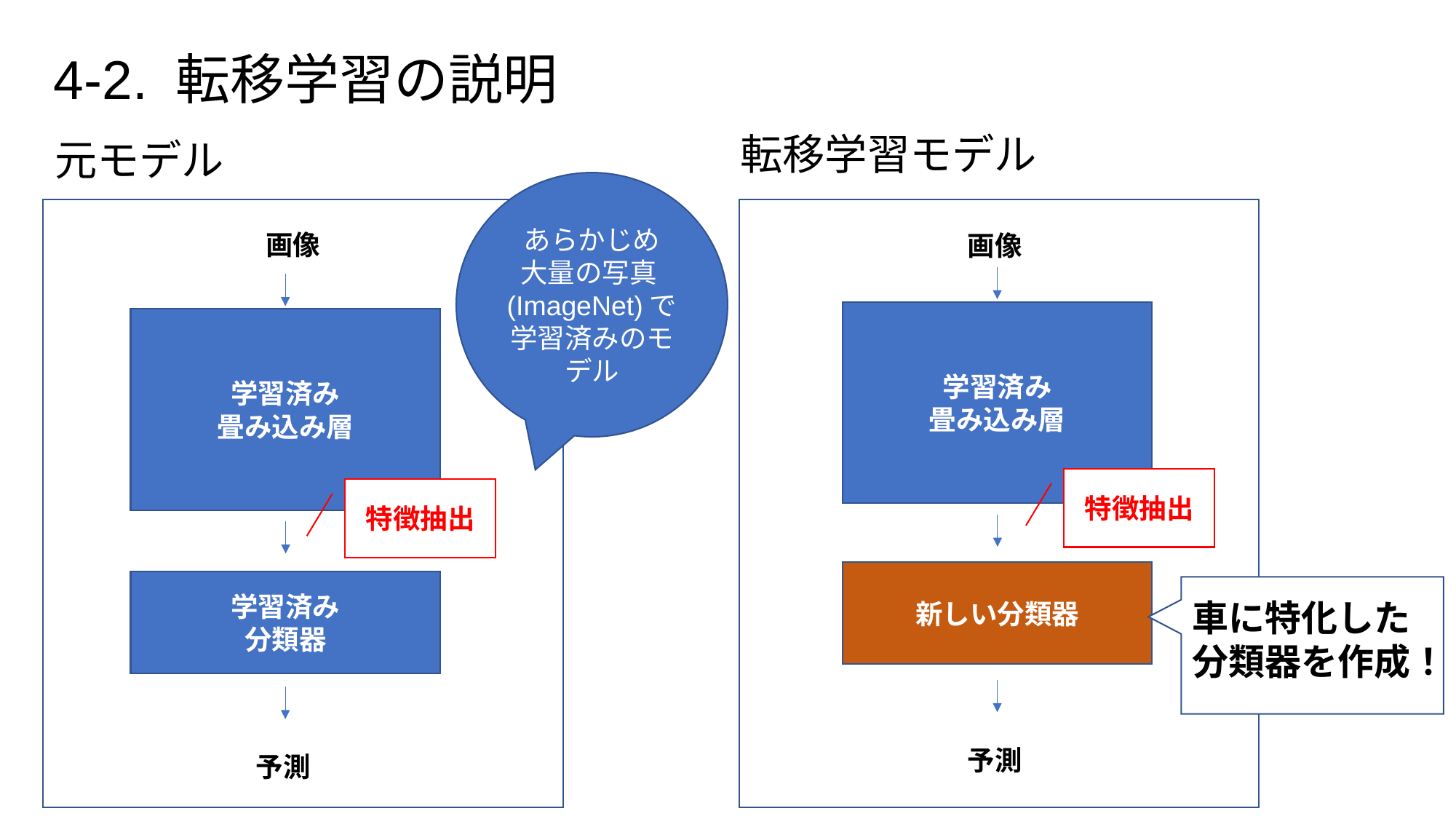

4-2. 転移学習の説明

転移学習モデル
元モデル
あらかじめ
大量の写真(ImageNet)で学習済みのモデル

画像
画像
学習済み
畳み込み層
学習済み
畳み込み層
特徴抽出
特徴抽出

新しい分類器
学習済み
分類器
車に特化した
分類器を作成！
予測
予測